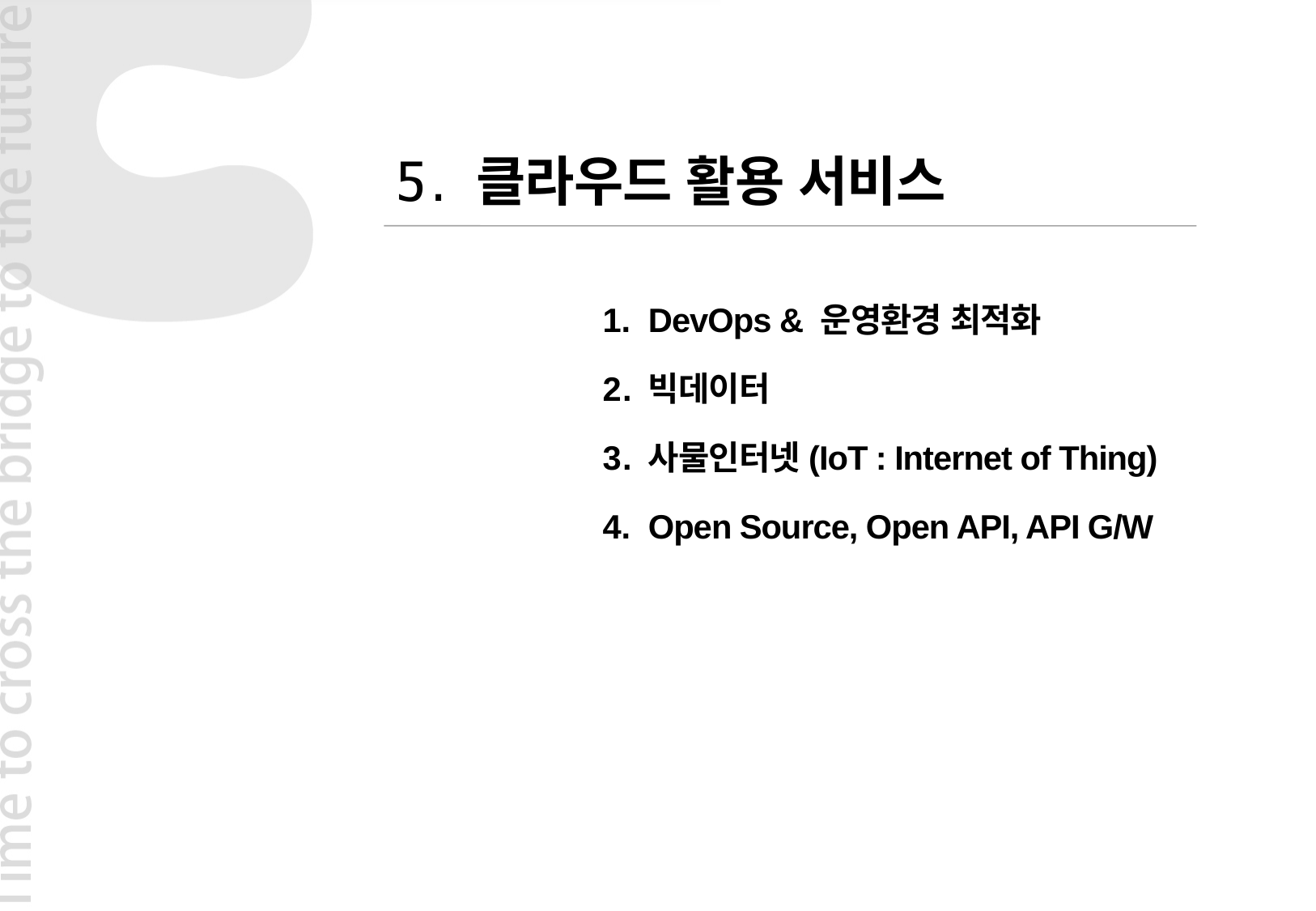

5. 클라우드 활용 서비스

DevOps & 운영환경 최적화
빅데이터
사물인터넷(IoT : Internet of Thing)
Open Source, Open API, API G/W